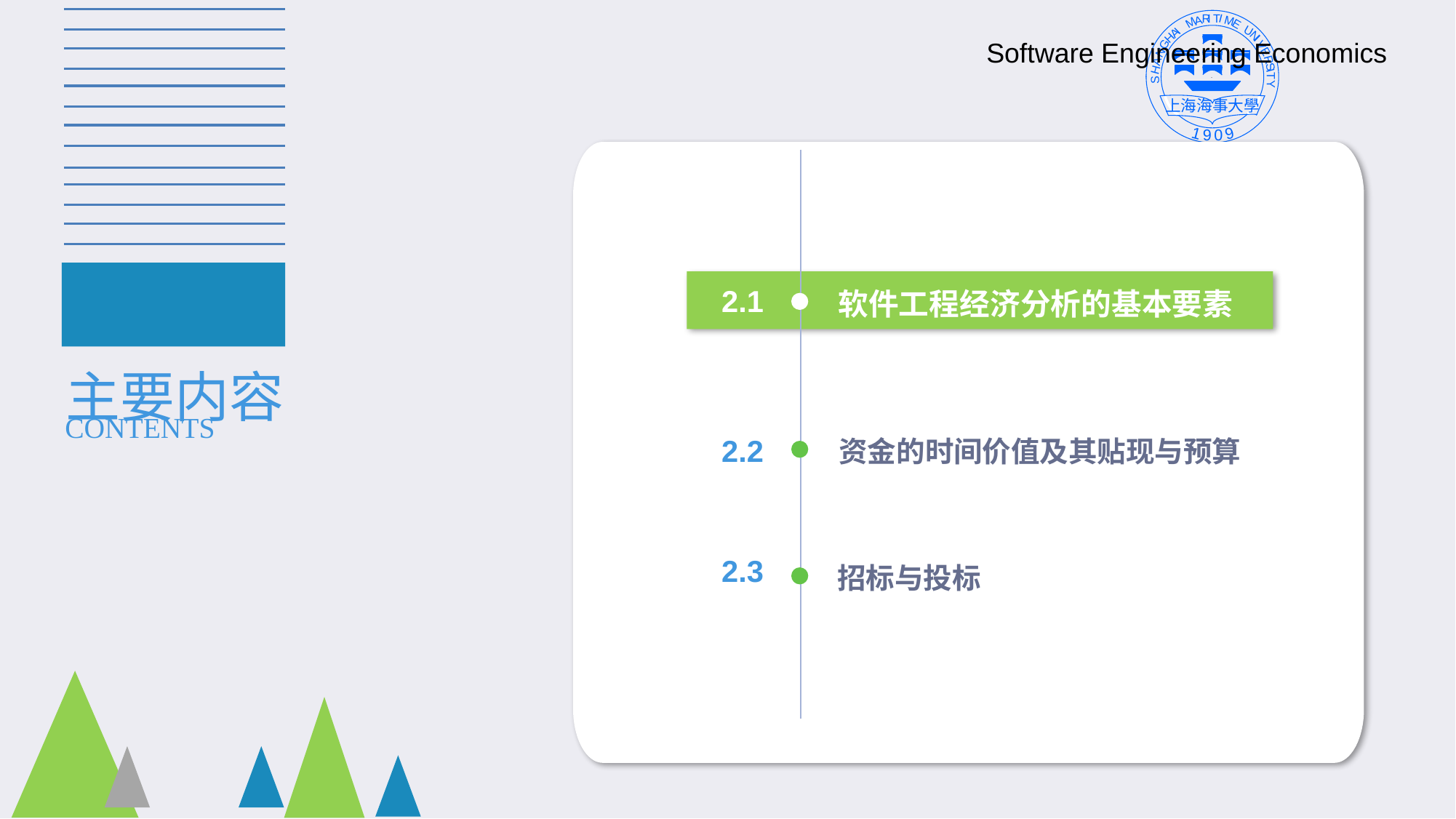

Software Engineering Economics

2.1
软件工程经济分析的基本要素

主要内容
CONTENTS
2.2
资金的时间价值及其贴现与预算

2.3
招标与投标

62